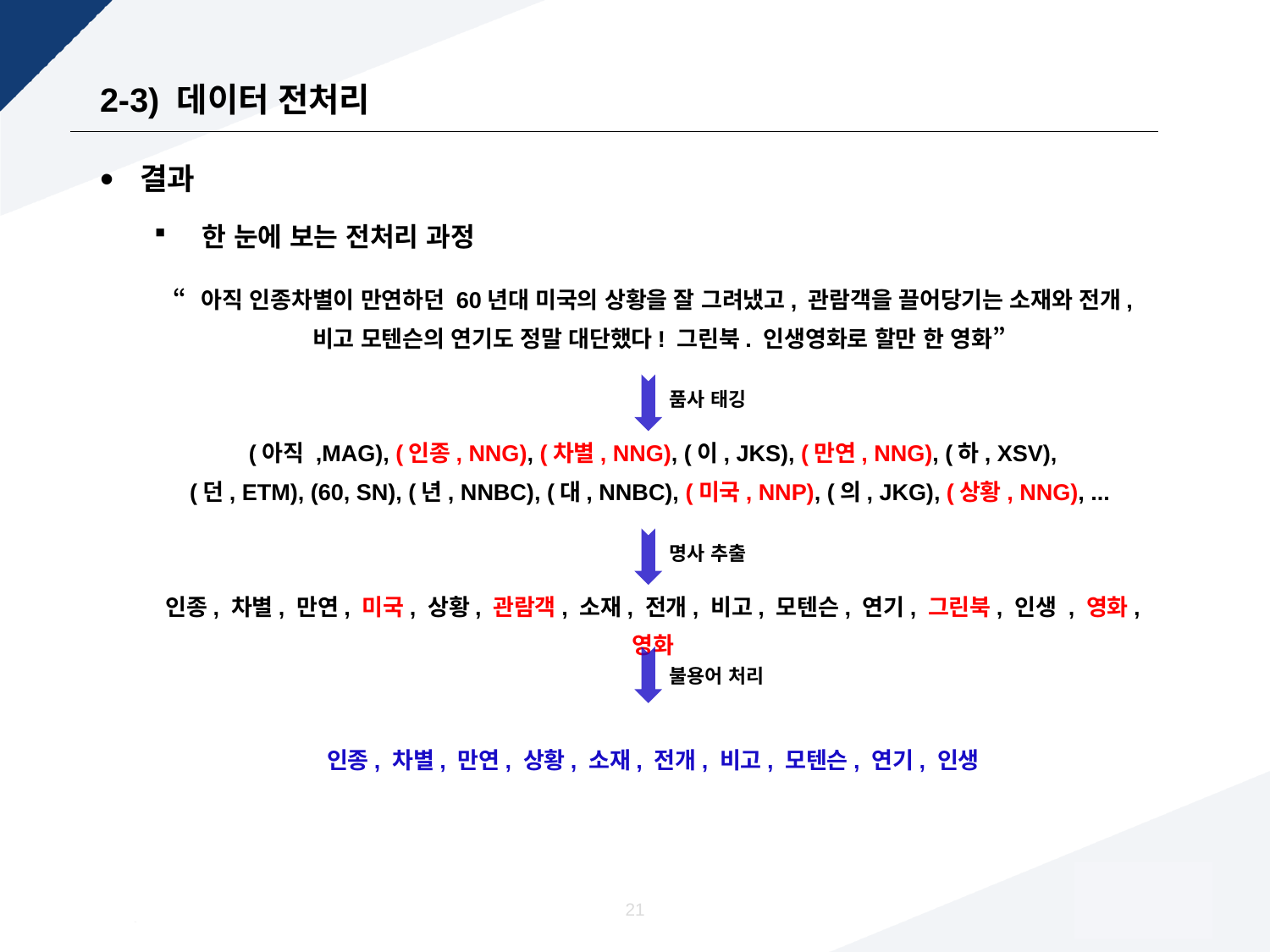

# 2-3) 데이터 전처리
결과

한 눈에 보는 전처리 과정

“아직 인종차별이 만연하던 60년대 미국의 상황을 잘 그려냈고, 관람객을 끌어당기는 소재와 전개,
 비고 모텐슨의 연기도 정말 대단했다! 그린북. 인생영화로 할만 한 영화”

(아직 ,MAG), (인종, NNG), (차별, NNG), (이, JKS), (만연, NNG), (하, XSV),
(던, ETM), (60, SN), (년, NNBC), (대, NNBC), (미국, NNP), (의, JKG), (상황, NNG), ...

인종, 차별, 만연, 미국, 상황, 관람객, 소재, 전개, 비고, 모텐슨, 연기, 그린북, 인생 , 영화, 영화

인종, 차별, 만연, 상황, 소재, 전개, 비고, 모텐슨, 연기, 인생
품사 태깅

명사 추출

불용어 처리